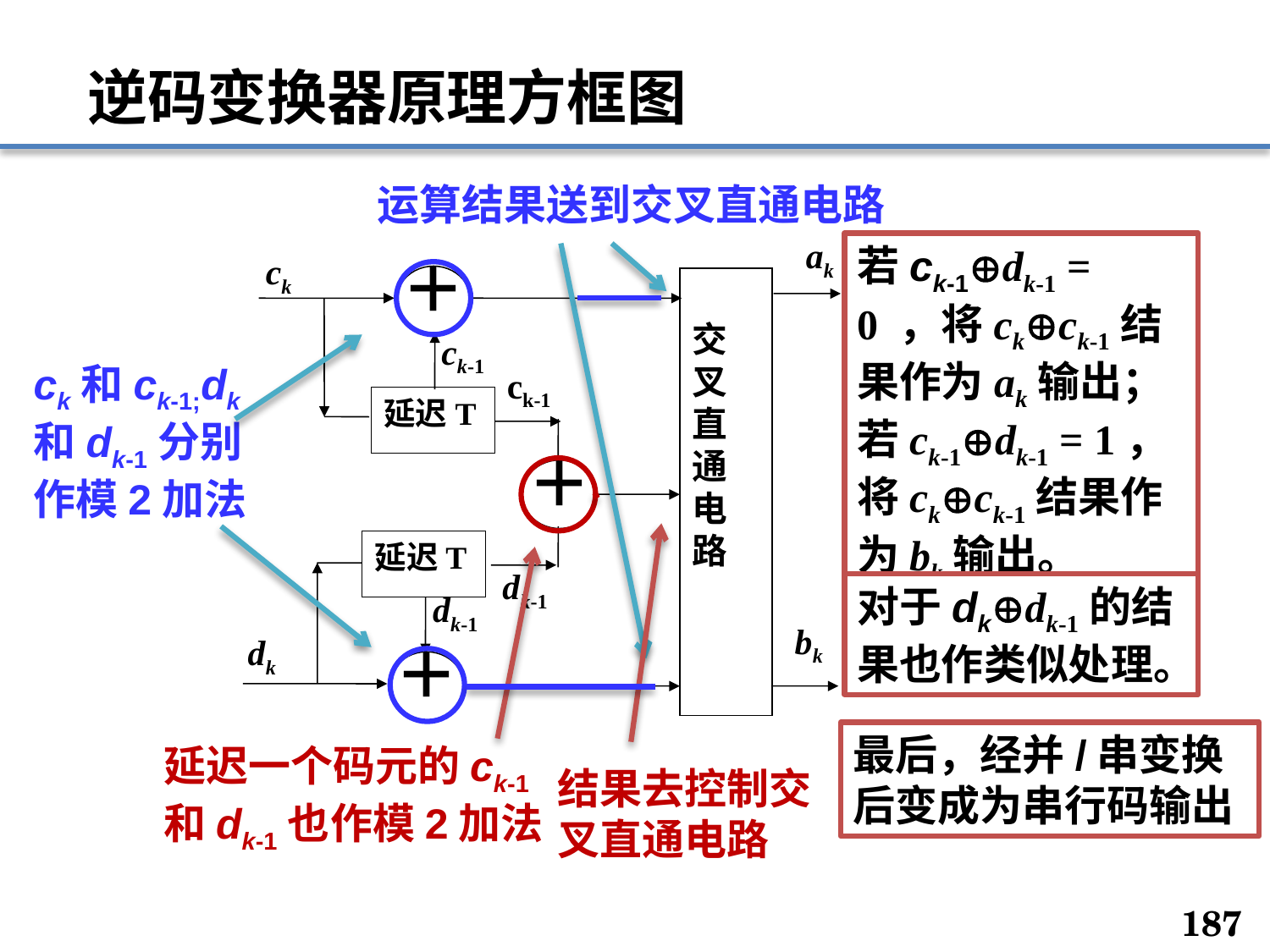

# 逆码变换器原理方框图
运算结果送到交叉直通电路
ak
＋

延迟T

交
叉
直
通
电
路

＋

延迟T

＋

ck

ck-1
ck-1
dk-1
bk
dk

dk-1
若ck-1⊕dk-1 = 0 ，将ck⊕ck-1结果作为ak输出；
若ck-1⊕dk-1 = 1，将ck⊕ck-1结果作为bk输出。

ck和ck-1;dk和dk-1分别作模2加法

对于dk⊕dk-1的结果也作类似处理。

最后，经并/串变换后变成为串行码输出
延迟一个码元的ck-1和dk-1也作模2加法
结果去控制交叉直通电路
187